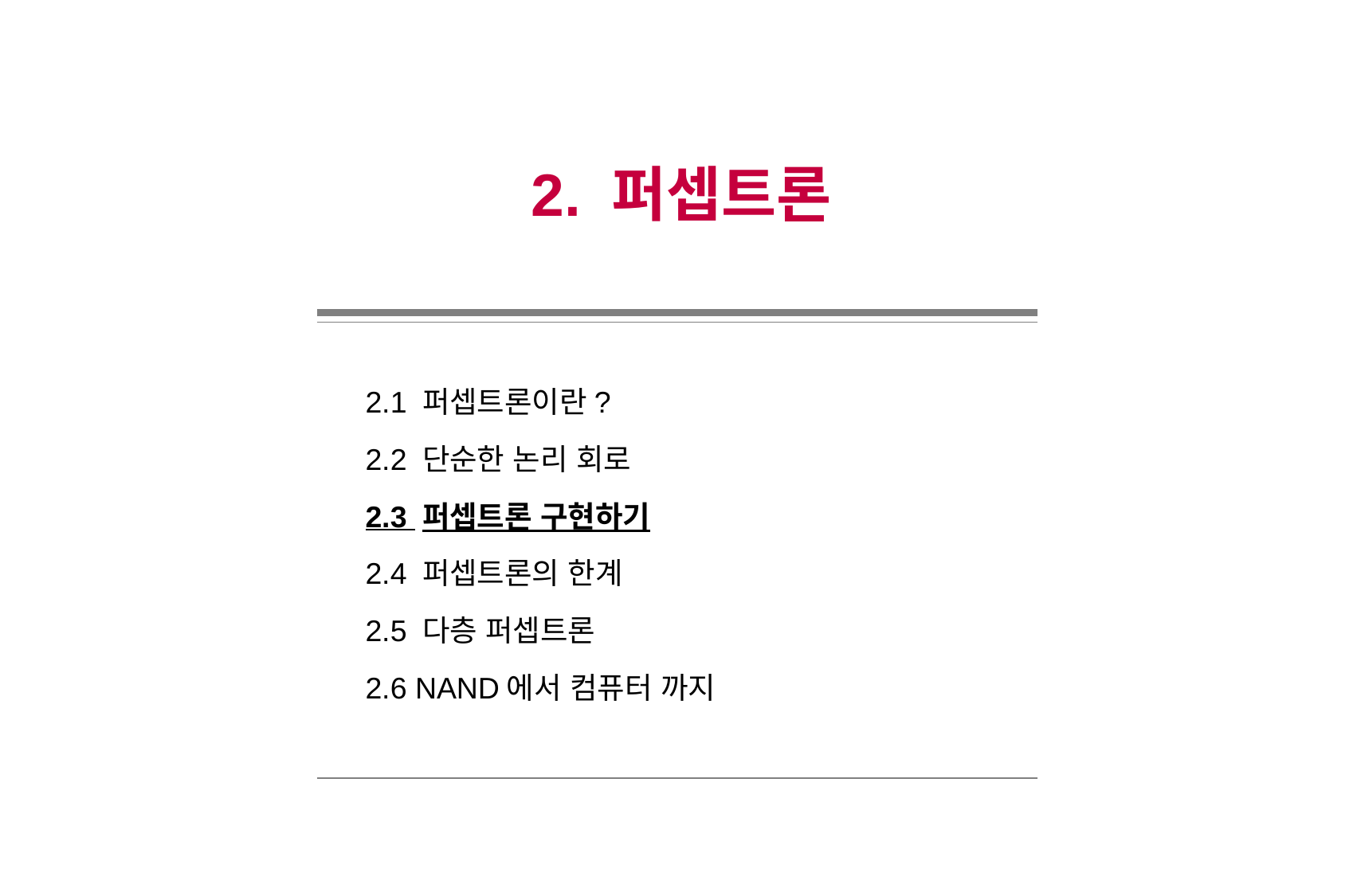

2. 퍼셉트론
2.1 퍼셉트론이란?
2.2 단순한 논리 회로
2.3 퍼셉트론 구현하기
2.4 퍼셉트론의 한계
2.5 다층 퍼셉트론
2.6 NAND에서 컴퓨터 까지